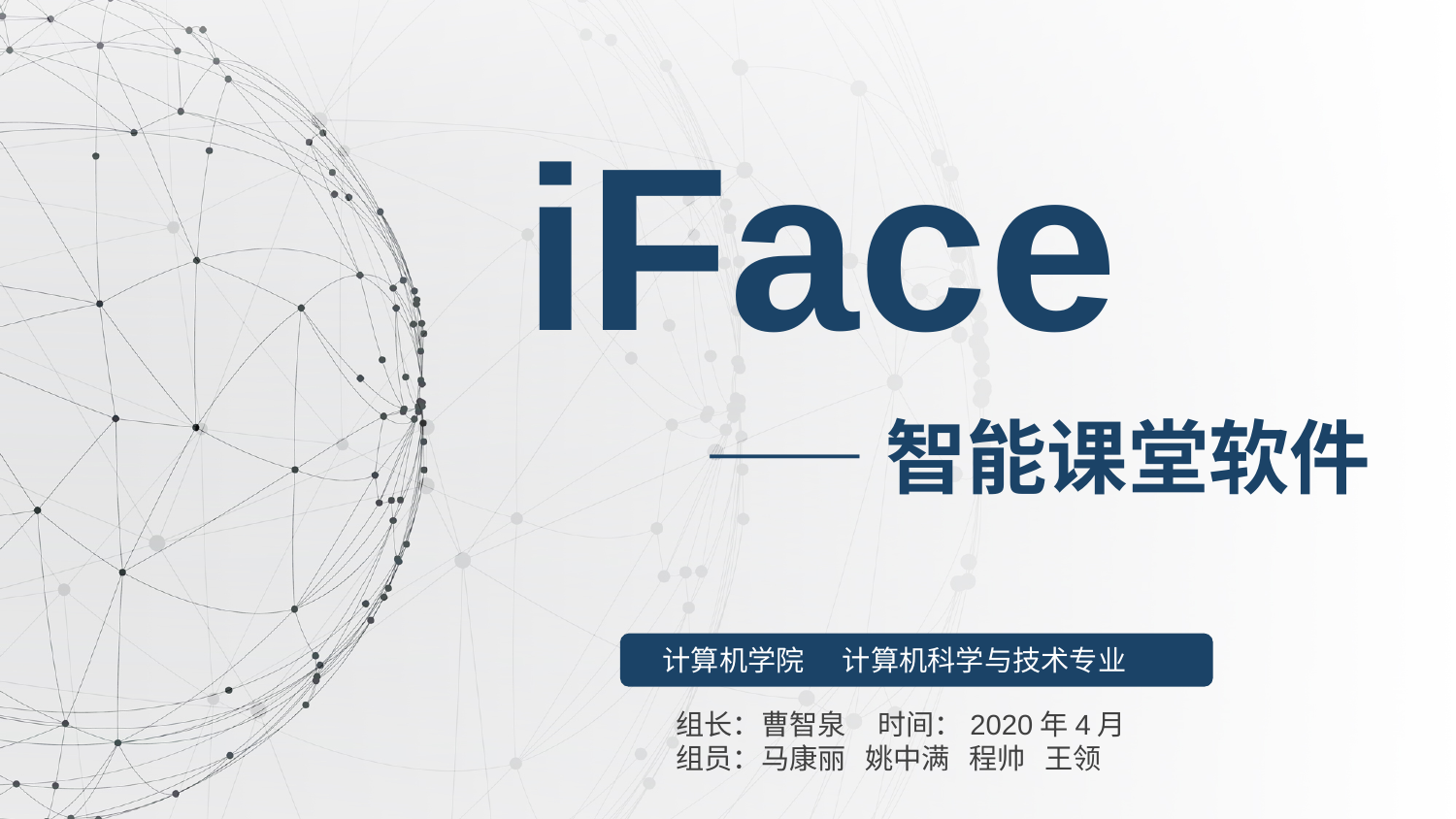

iFace
         ——智能课堂软件
   计算机学院      计算机科学与技术专业
组长：曹智泉     时间：2020年4月
组员：马康丽   姚中满   程帅   王领